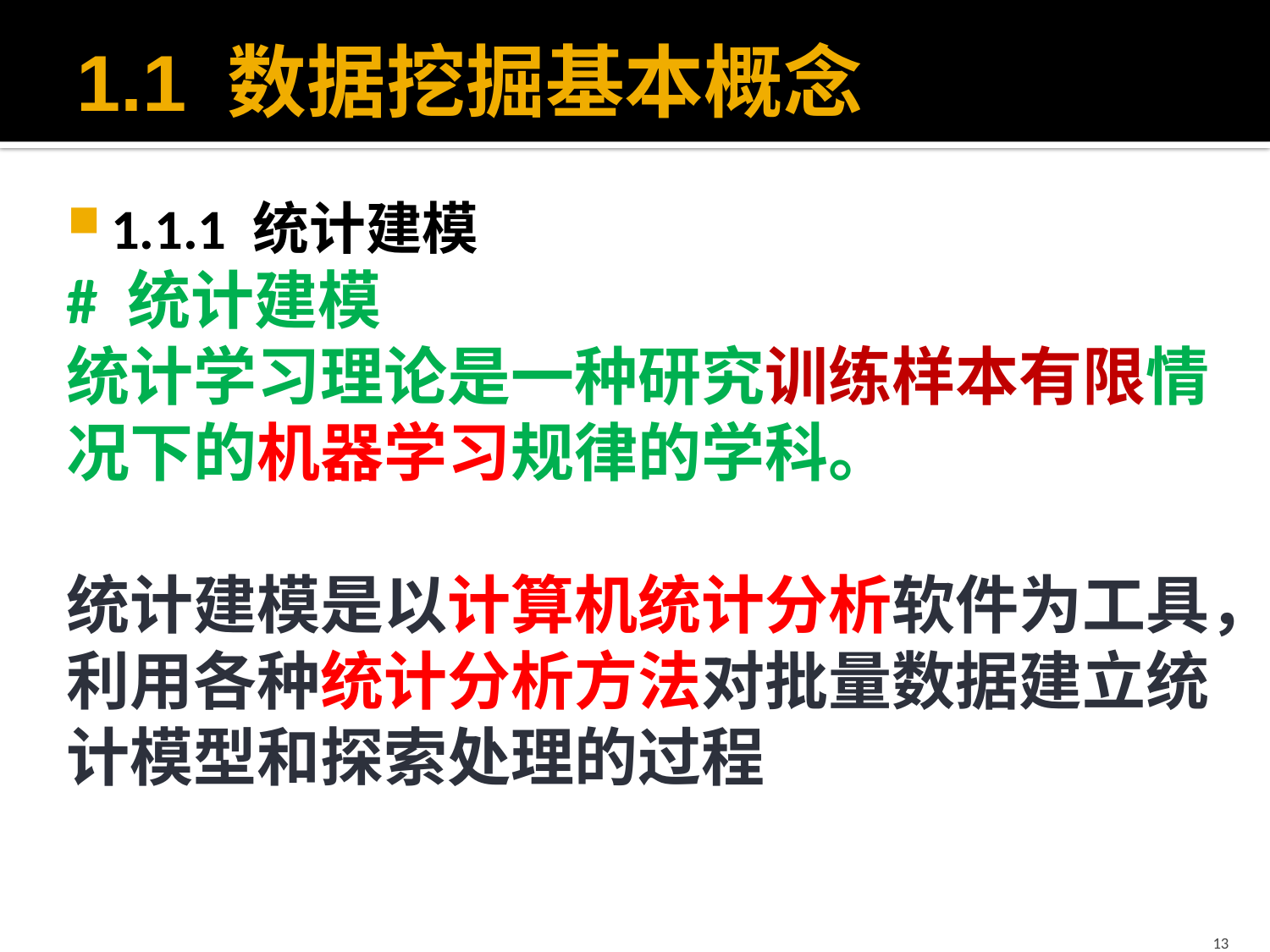

# 1.1 数据挖掘基本概念
1.1.1 统计建模
# 统计建模
统计学习理论是一种研究训练样本有限情况下的机器学习规律的学科。

统计建模是以计算机统计分析软件为工具，利用各种统计分析方法对批量数据建立统计模型和探索处理的过程

13